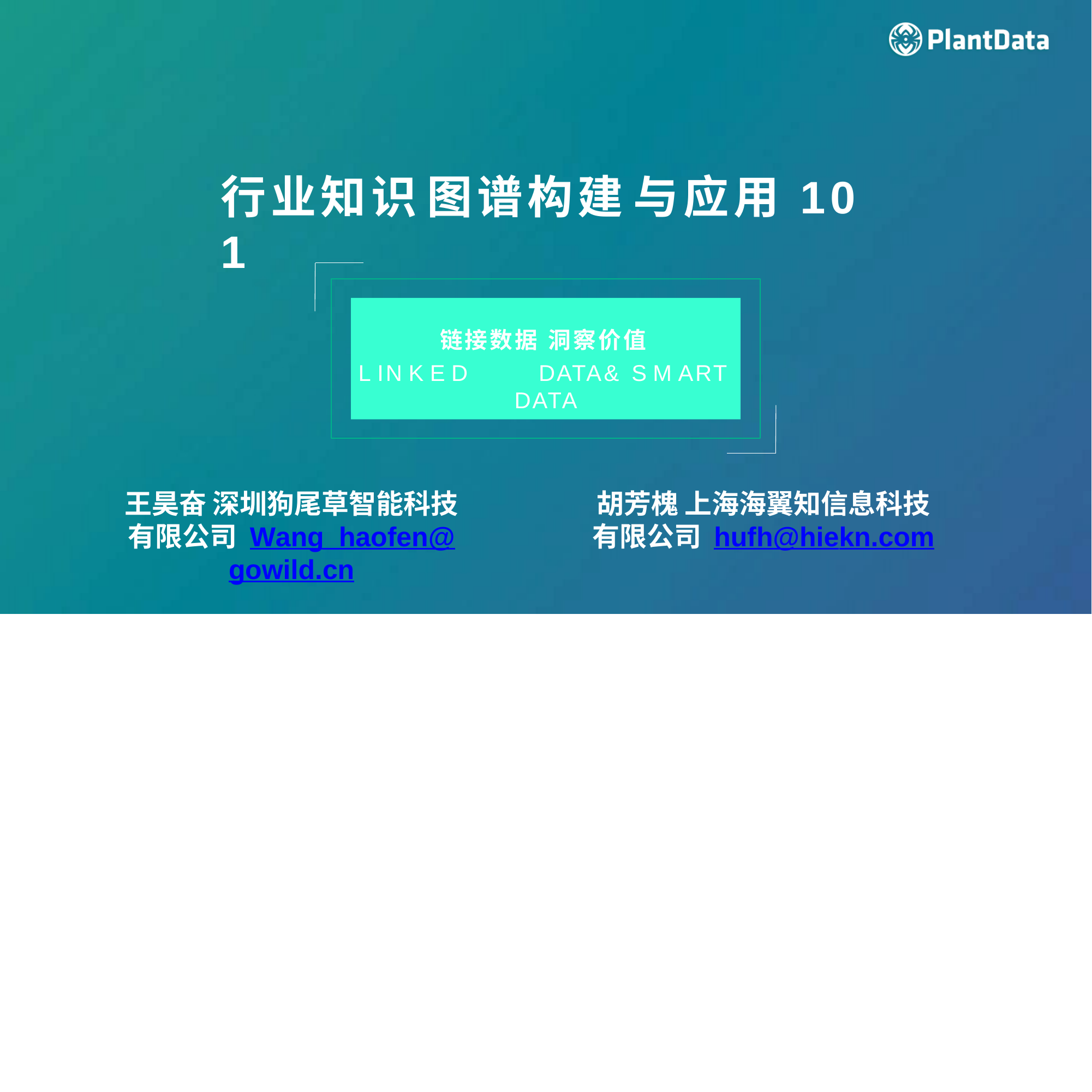

行业知识 图谱构建 与应用 10 1

链接数据  洞察价值
L IN K E D	DATA	&  S M ART  DATA

王昊奋 深圳狗尾草智能科技有限公司 Wang_haofen@gowild.cn
胡芳槐 上海海翼知信息科技有限公司 hufh@hiekn.com